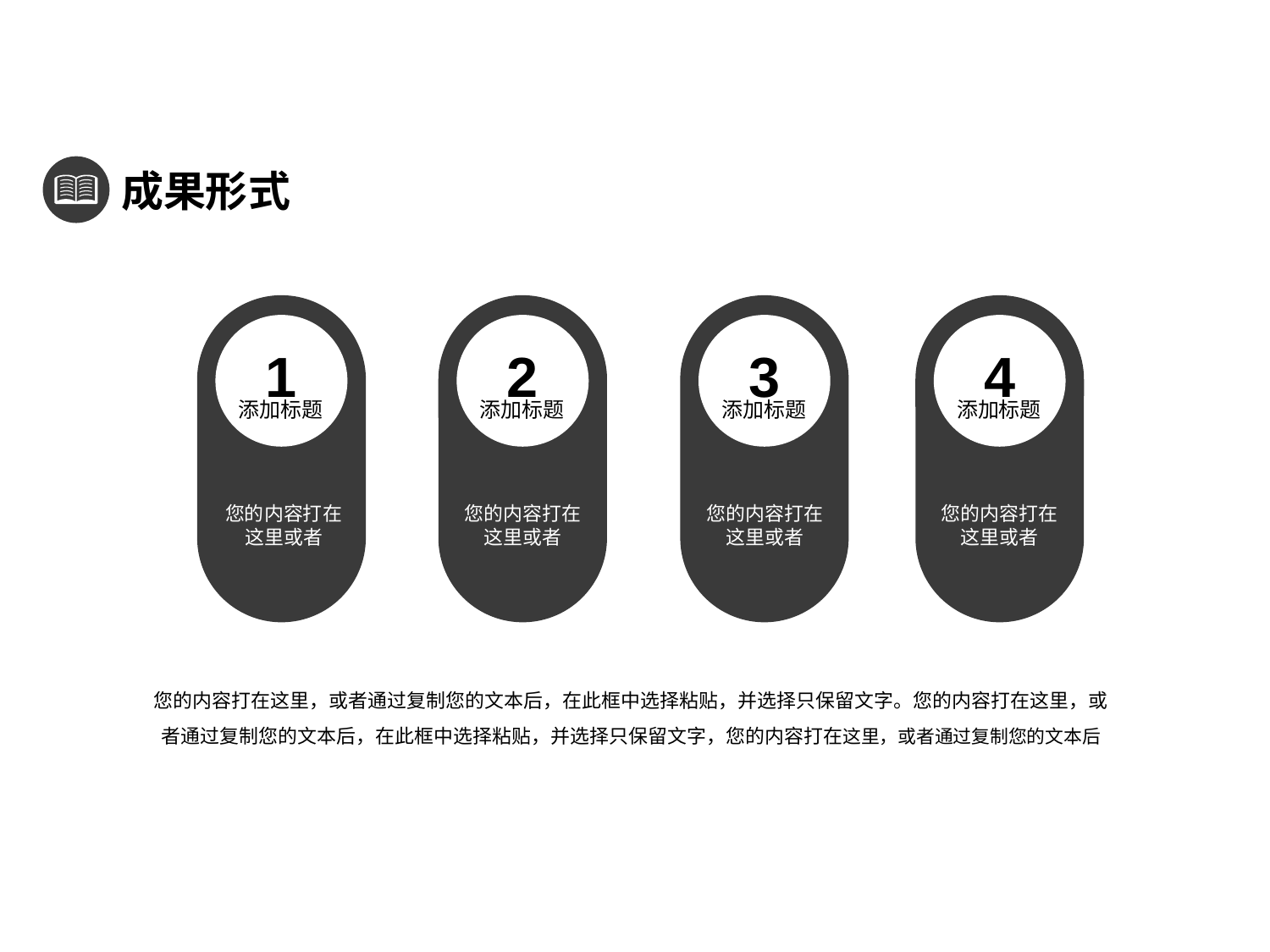

成果形式
1

添加标题
您的内容打在这里或者
2

添加标题
您的内容打在这里或者
3

添加标题
您的内容打在这里或者
4

添加标题
您的内容打在这里或者
您的内容打在这里，或者通过复制您的文本后，在此框中选择粘贴，并选择只保留文字。您的内容打在这里，或者通过复制您的文本后，在此框中选择粘贴，并选择只保留文字，您的内容打在这里，或者通过复制您的文本后